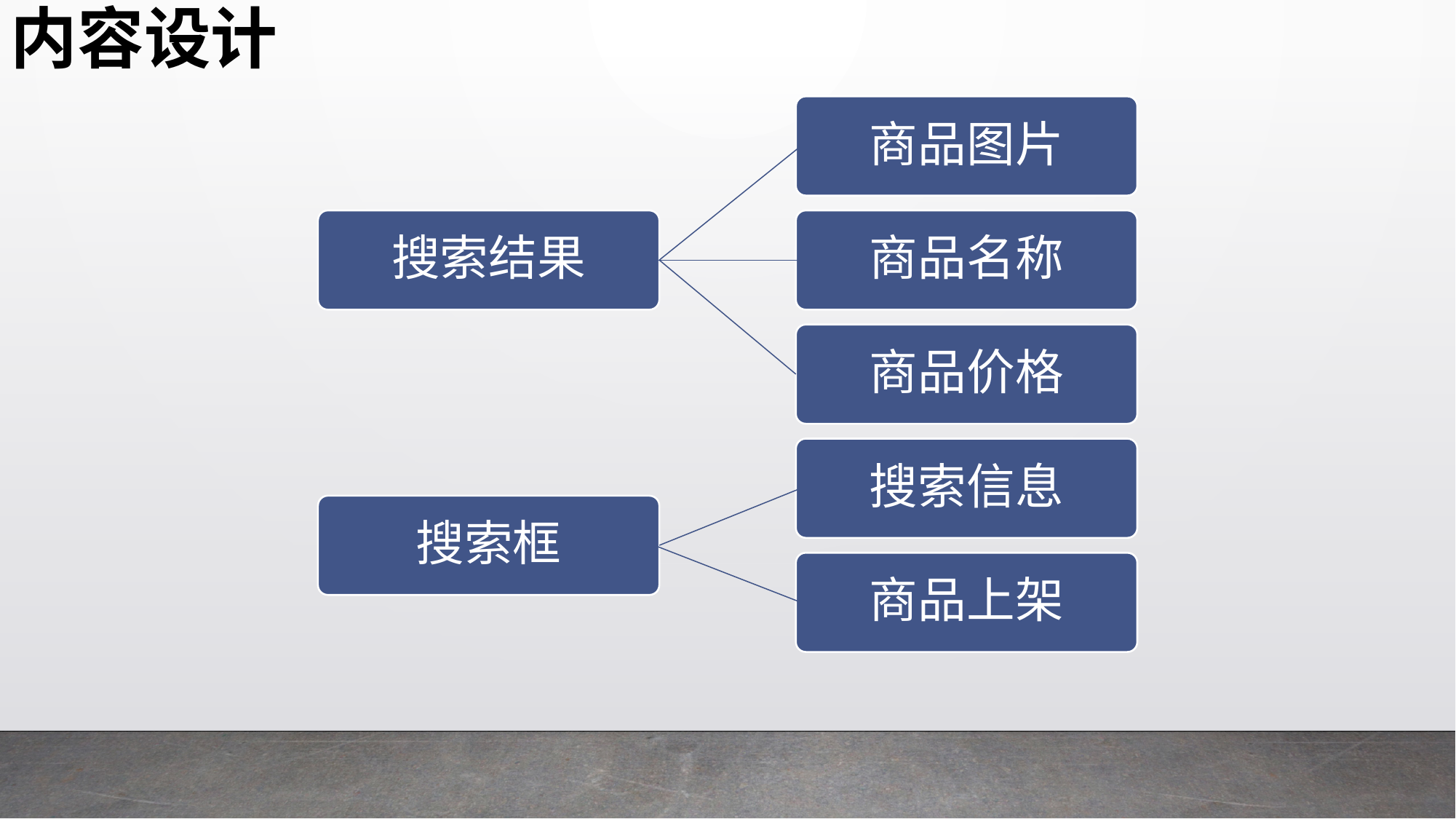

内容设计

商品图片

搜索结果

商品名称

商品价格

搜索信息

搜索框

商品上架